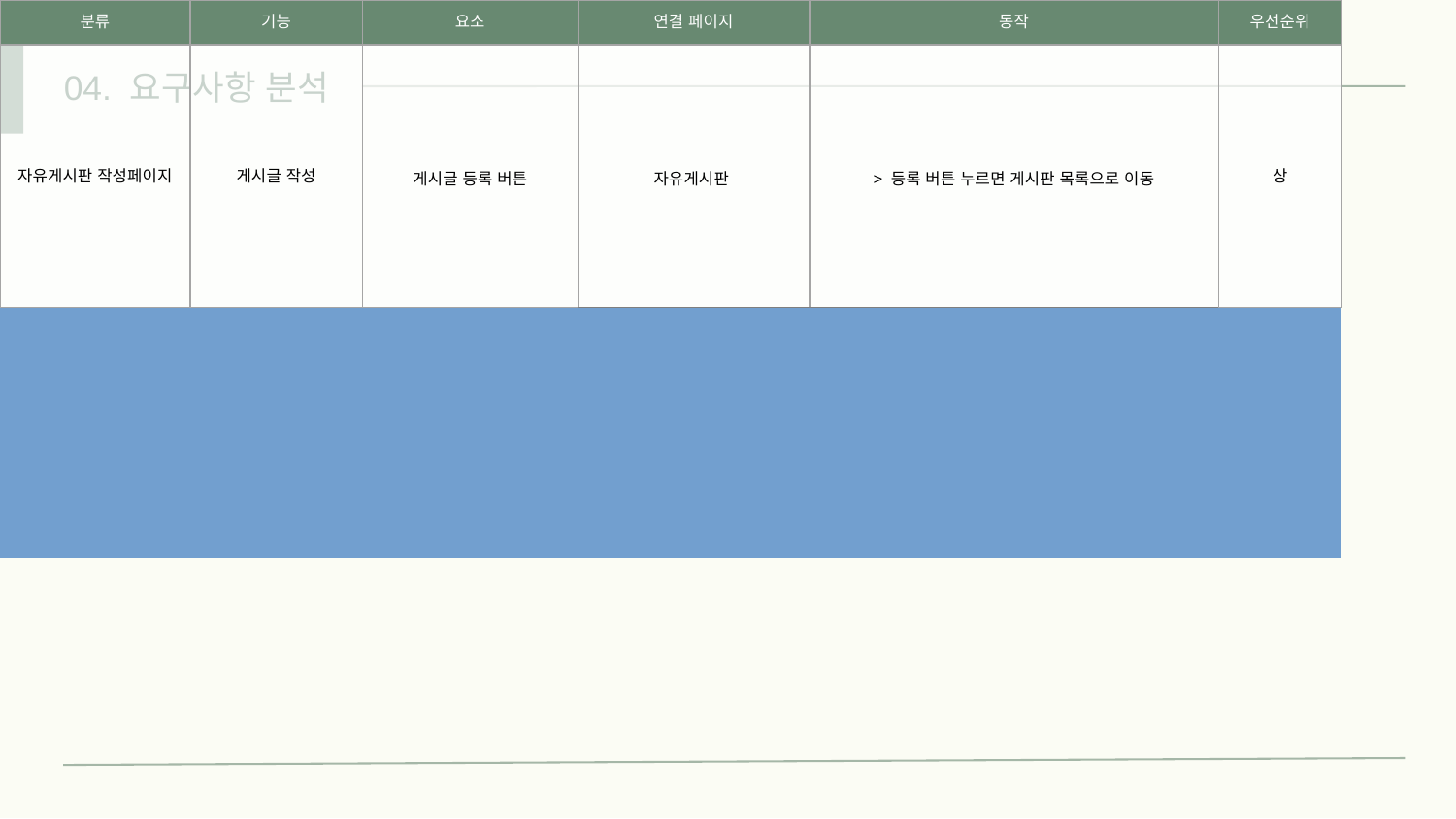

04. 요구사항 분석
| 분류 | 기능 | 요소 | 연결 페이지 | 동작 | 우선순위 |
| --- | --- | --- | --- | --- | --- |
| 자유게시판 작성페이지 | 게시글 작성 | 게시글 등록 버튼 | 자유게시판 | > 등록 버튼 누르면 게시판 목록으로 이동 | 상 |
|  |  |  |  |  |  |
| 실시간 채팅 | 판매자 & 판매자 관리자 & 판매자 의 실시간 채팅 | 채팅 리스트 | 메인페이지 마이페이지(?) - 채팅 내역 | > 채팅 내역 보기 버튼 클릭 시 채팅 페이지로 이동 (대화 기록 리스트 출력) | 중 |